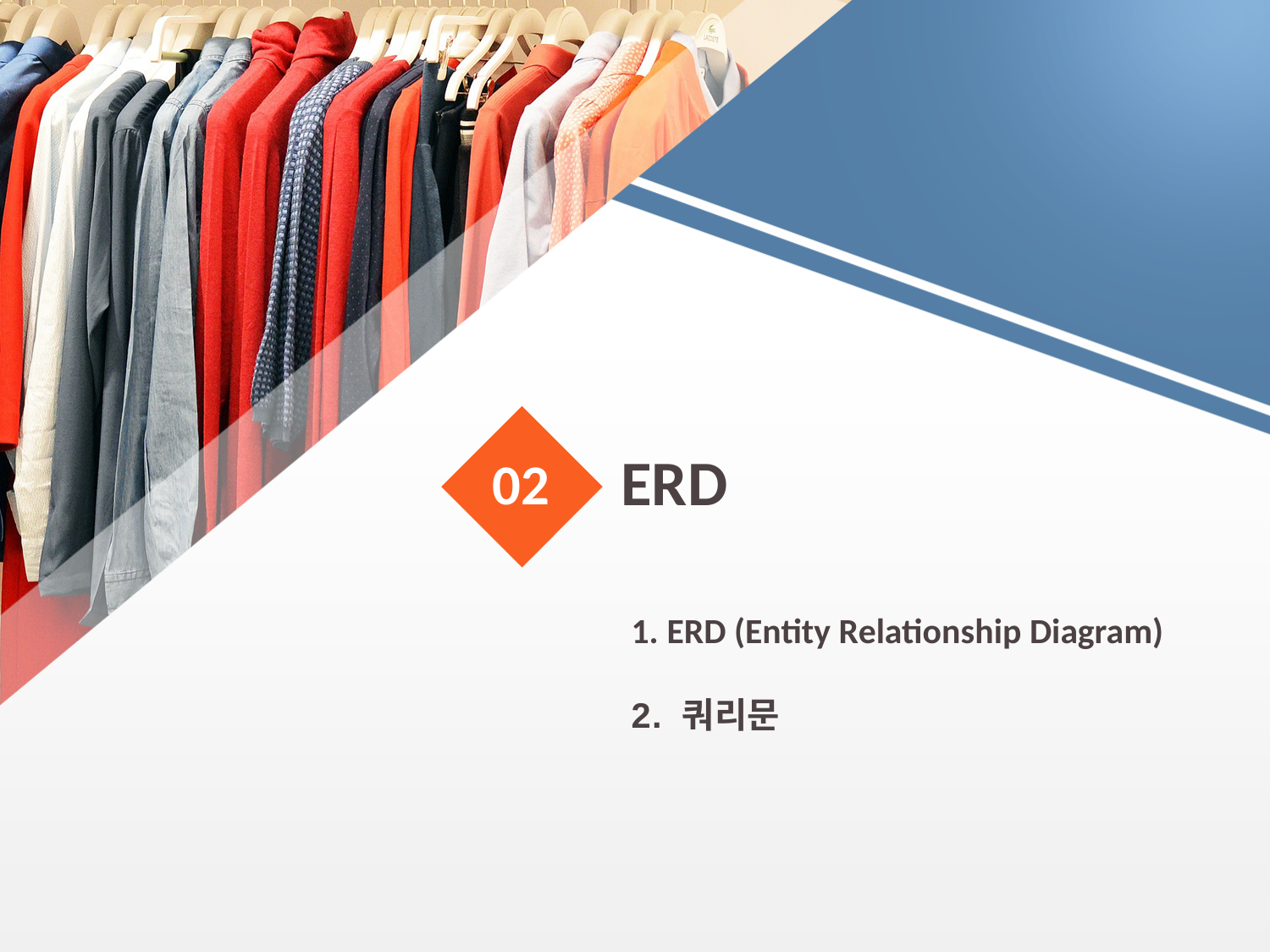

ERD
02
 ERD (Entity Relationship Diagram)
 쿼리문